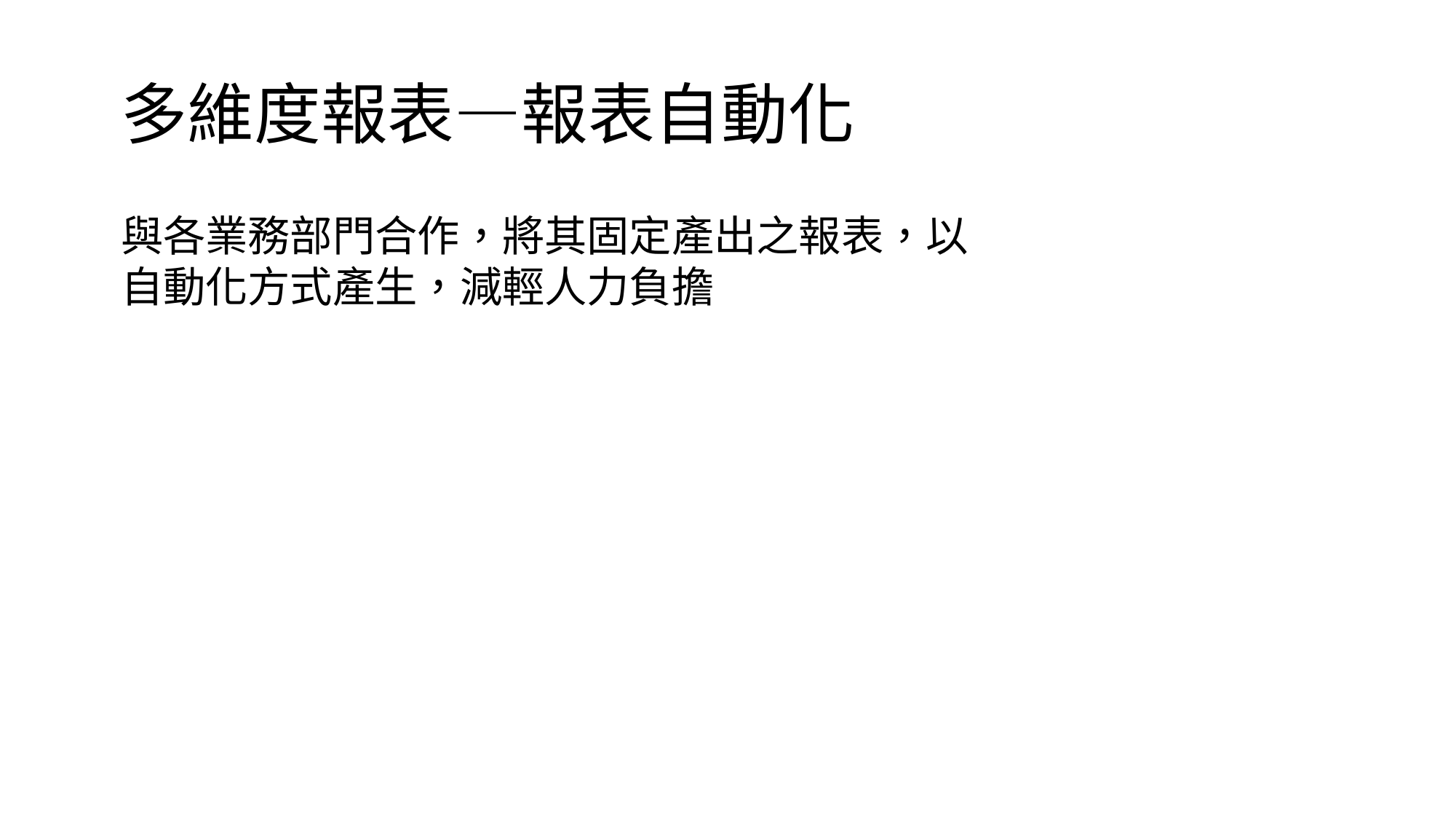

多維度報表—報表自動化
與各業務部門合作，將其固定產出之報表，以自動化方式產生，減輕人力負擔